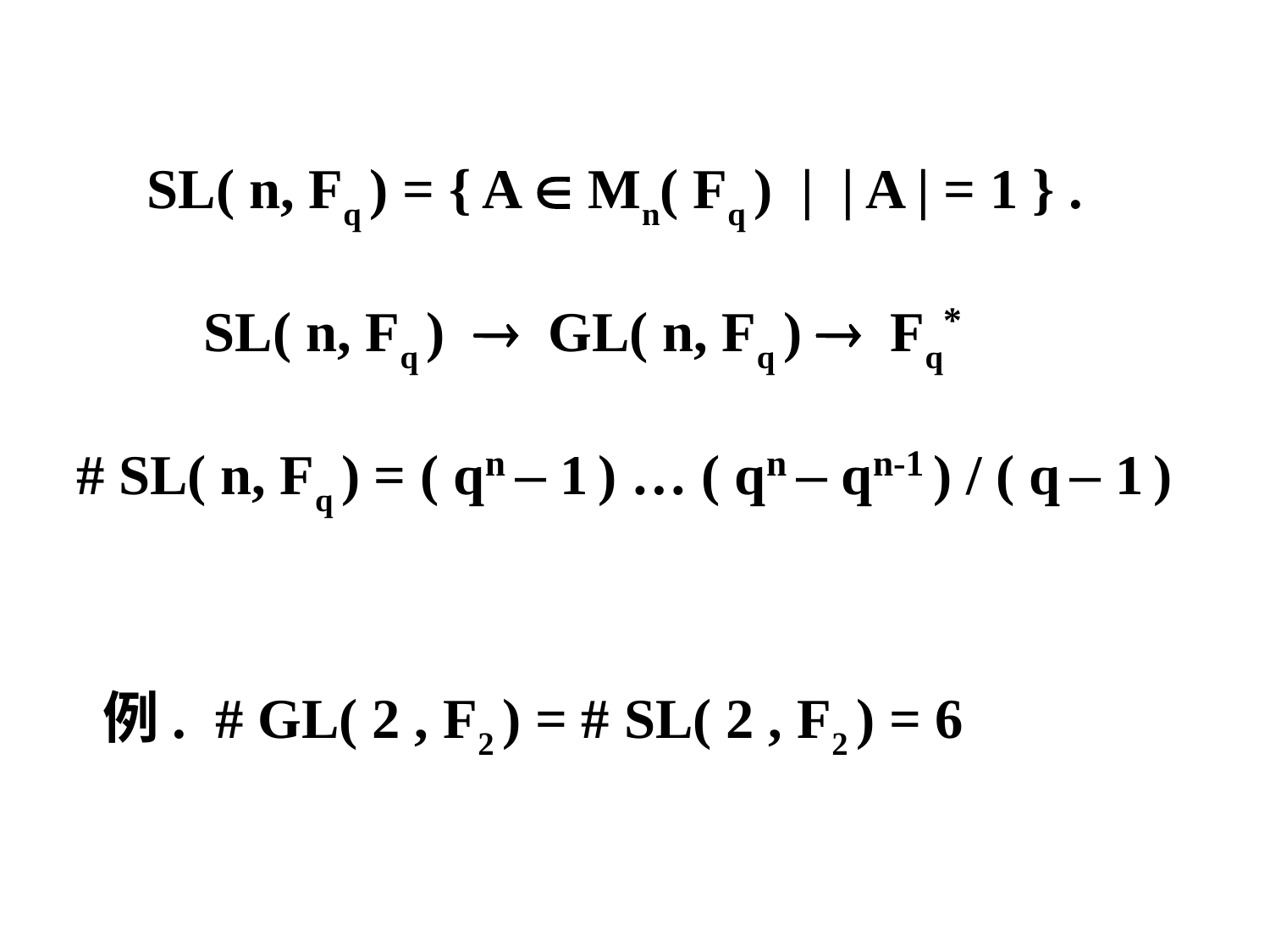

SL( n, Fq ) = { A ∈ Mn( Fq )  |  | A | = 1 } .
         SL( n, Fq )  →  GL( n, Fq ) →  Fq*
# SL( n, Fq ) = ( qn – 1 ) … ( qn – qn-1 ) / ( q – 1 )

 例.  # GL( 2 , F2 ) = # SL( 2 , F2 ) = 6